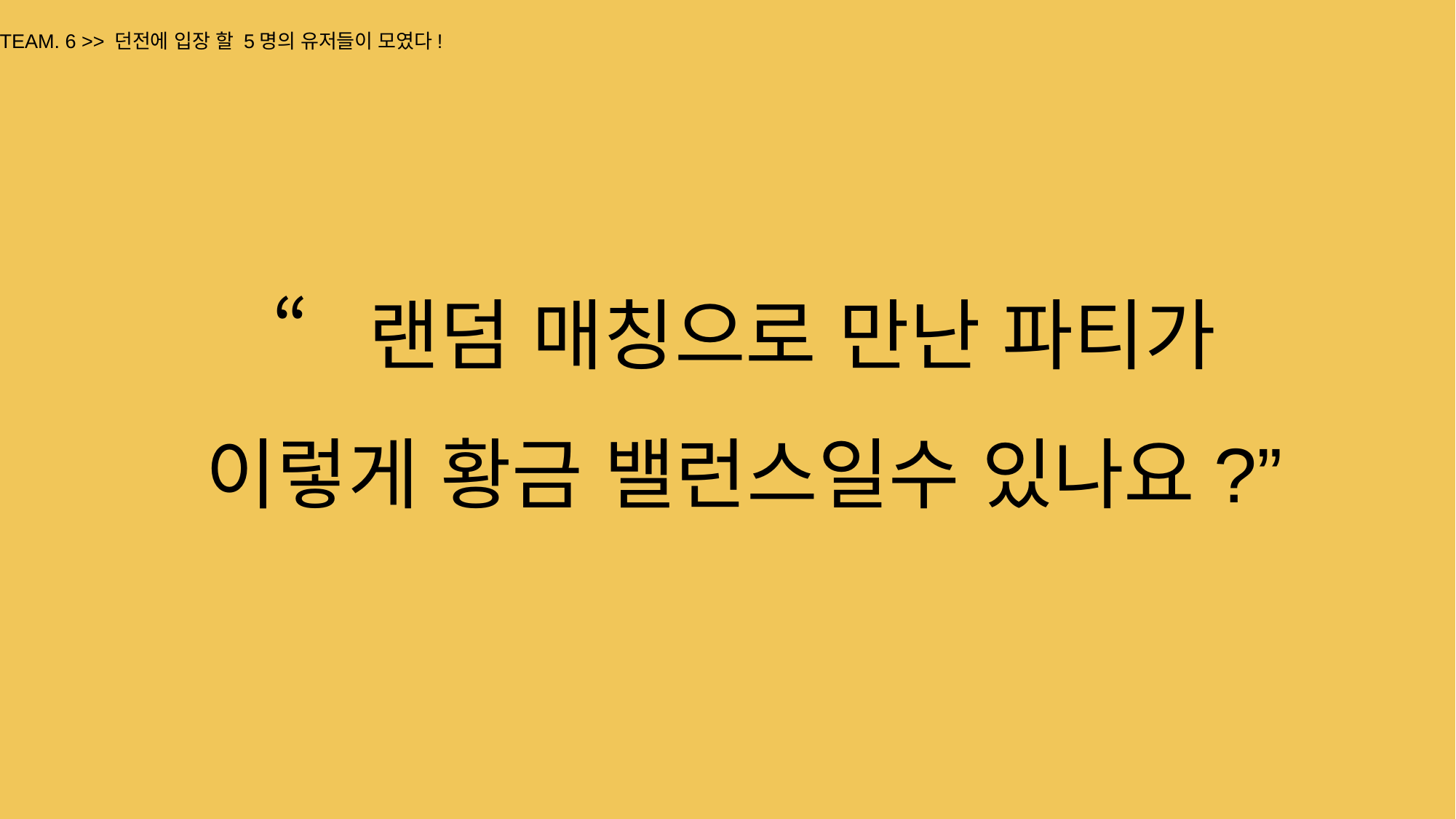

TEAM. 6 >> 던전에 입장 할 5명의 유저들이 모였다!

“랜덤 매칭으로 만난 파티가
이렇게 황금 밸런스일수 있나요?”